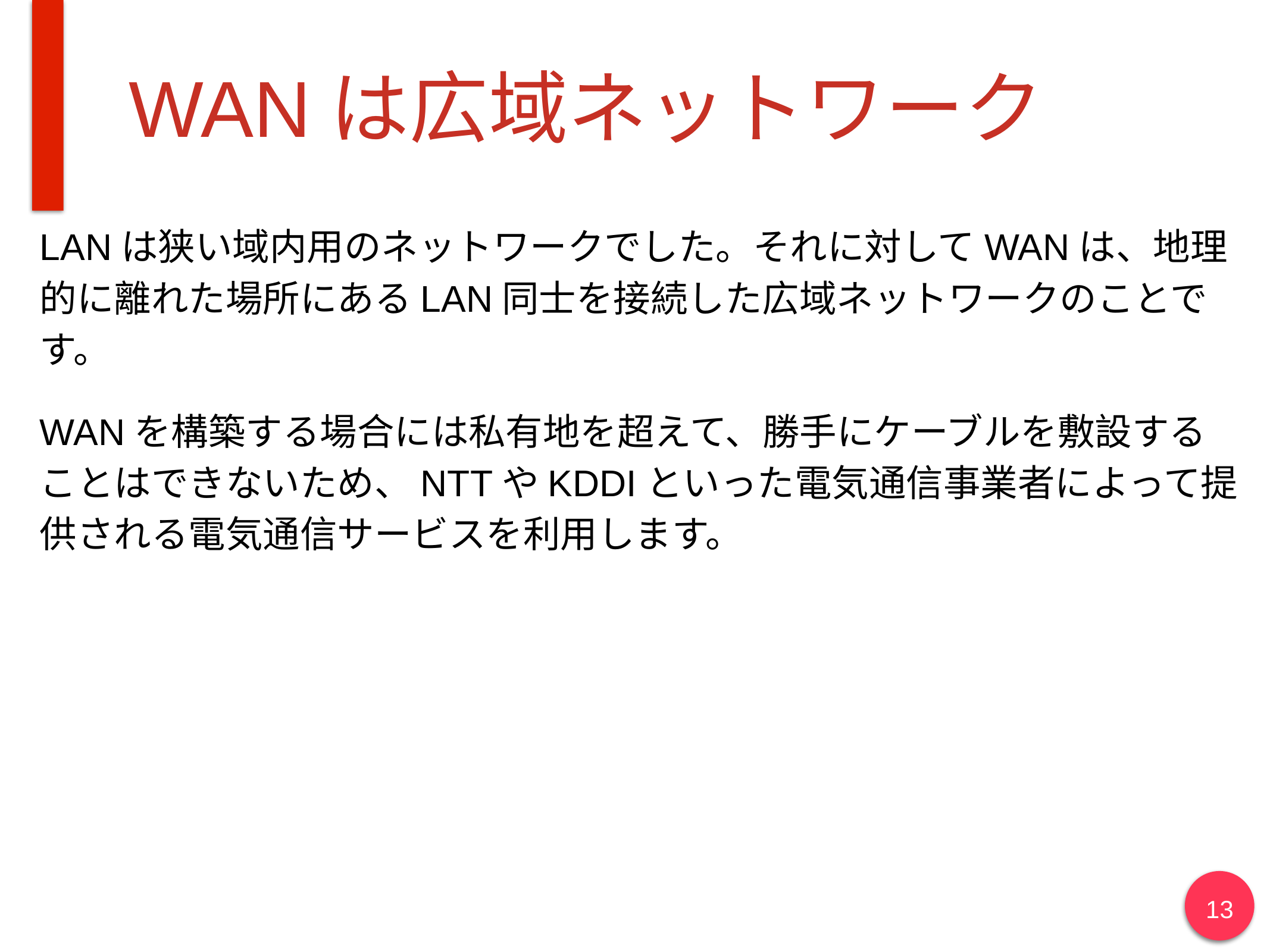

# WANは広域ネットワーク
LANは狭い域内用のネットワークでした。それに対してWANは、地理的に離れた場所にあるLAN同士を接続した広域ネットワークのことです。
WANを構築する場合には私有地を超えて、勝手にケーブルを敷設する
ことはできないため、NTTやKDDIといった電気通信事業者によって提供される電気通信サービスを利用します。
13